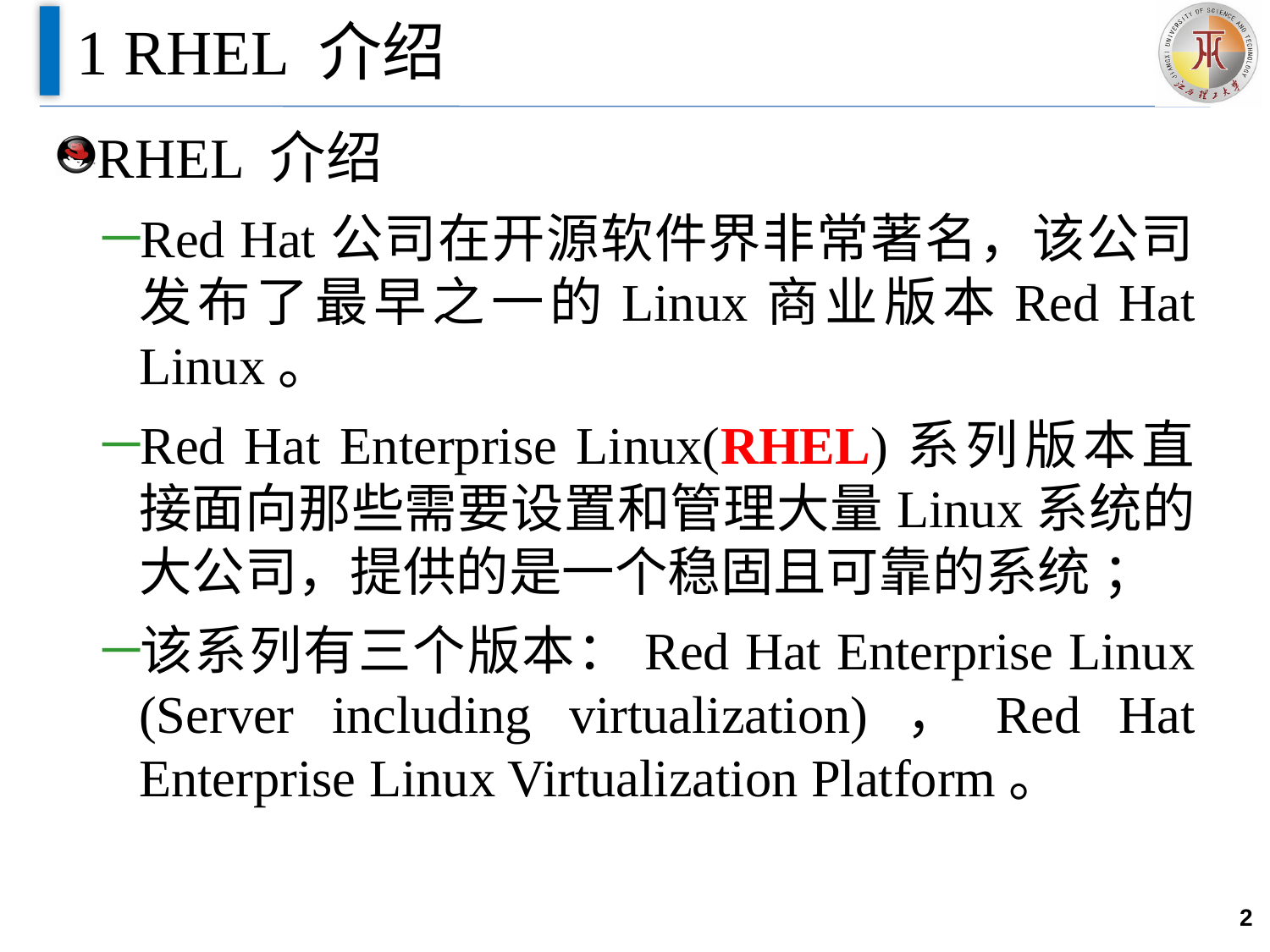

# 1 RHEL 介绍
RHEL 介绍
Red Hat公司在开源软件界非常著名，该公司发布了最早之一的Linux商业版本Red Hat Linux。
Red Hat Enterprise Linux(RHEL)系列版本直接面向那些需要设置和管理大量Linux系统的大公司，提供的是一个稳固且可靠的系统 ；
该系列有三个版本：Red Hat Enterprise Linux (Server including virtualization)，Red Hat Enterprise Linux Virtualization Platform。
2